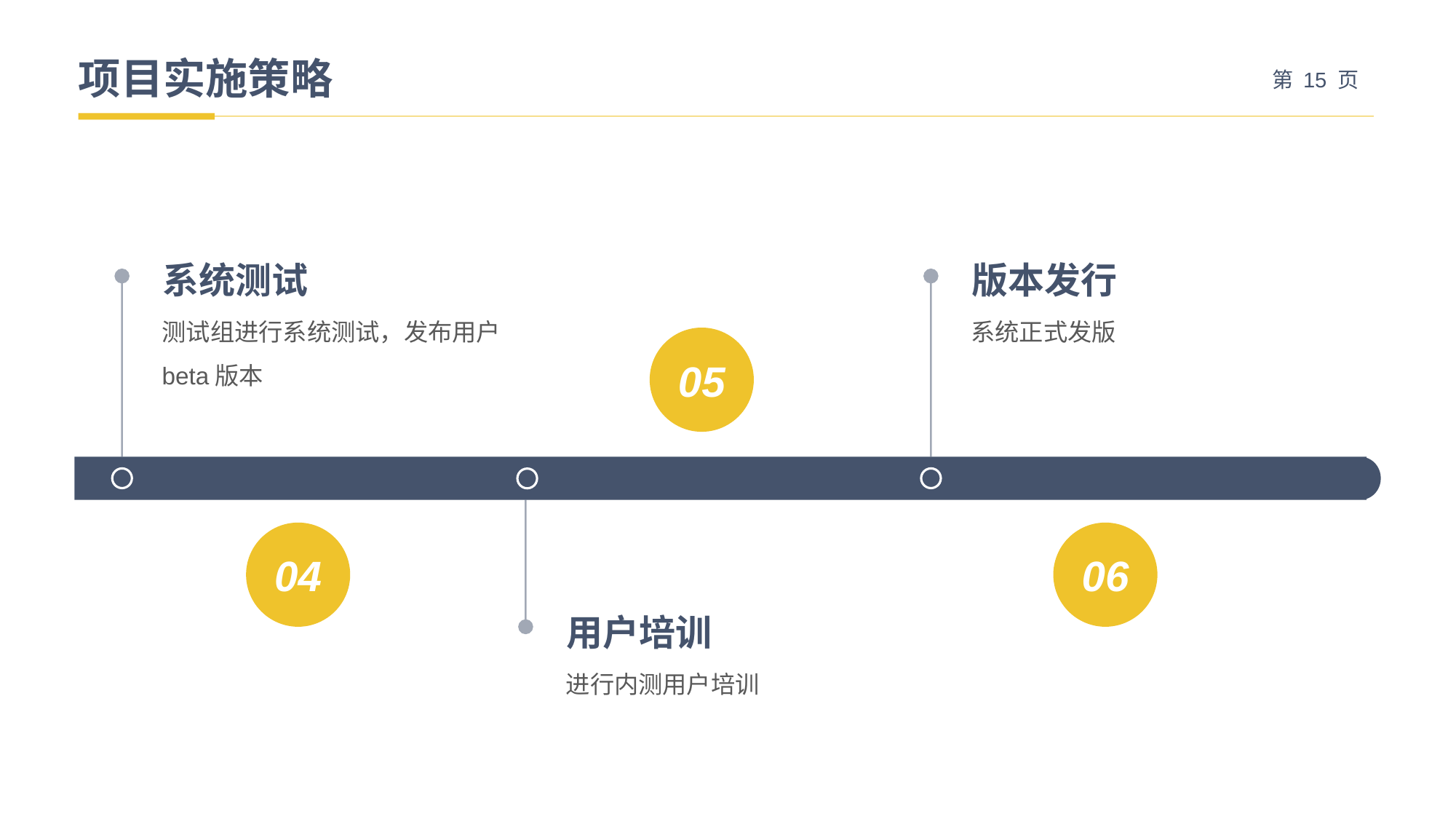

项目实施策略
系统测试
测试组进行系统测试，发布用户beta版本

版本发行
系统正式发版

05

用户培训
进行内测用户培训
04
06